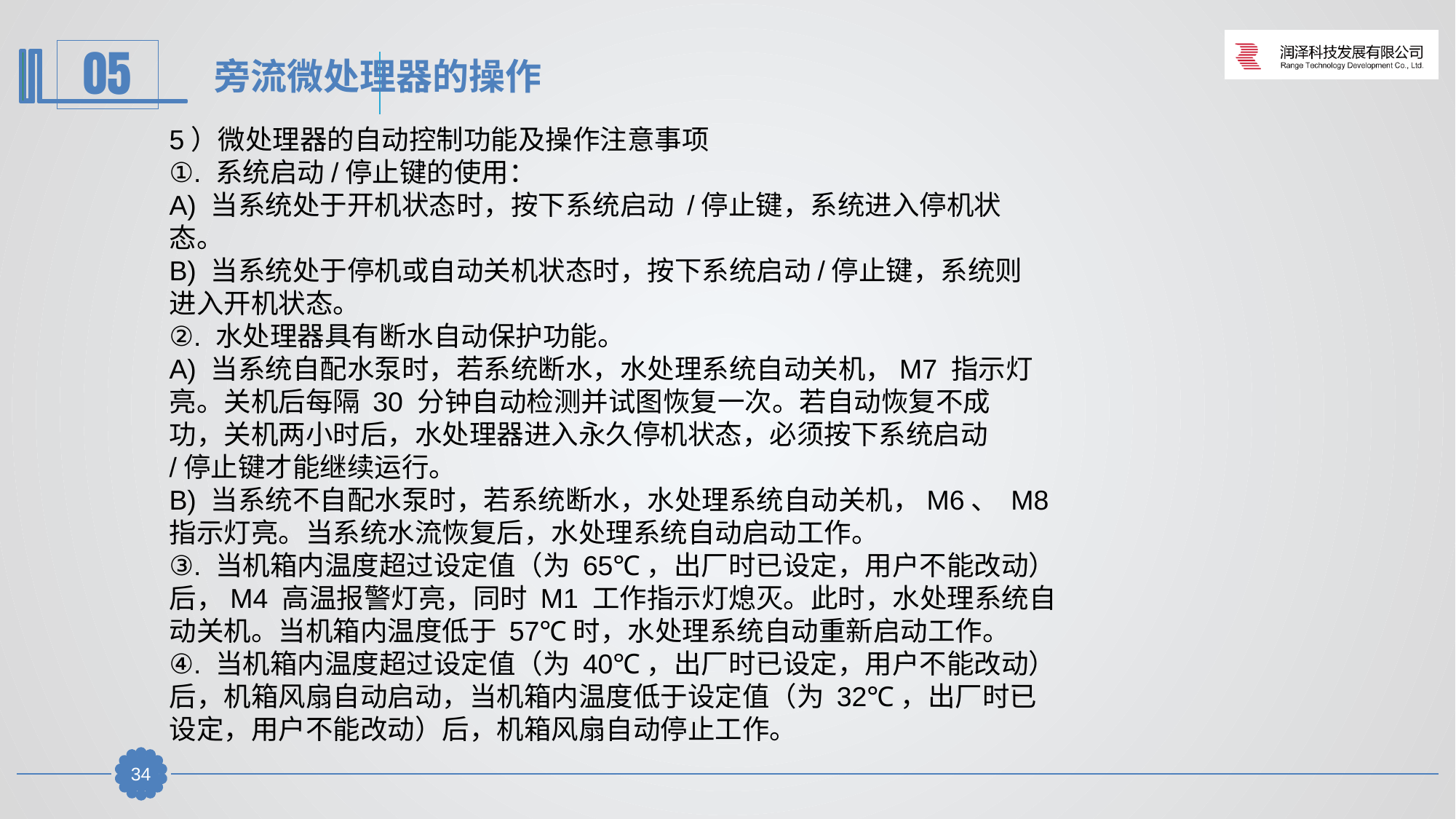

旁流微处理器的操作
5）微处理器的自动控制功能及操作注意事项
①. 系统启动/停止键的使用：
A) 当系统处于开机状态时，按下系统启动 /停止键，系统进入停机状
态。
B) 当系统处于停机或自动关机状态时，按下系统启动/停止键，系统则
进入开机状态。
②. 水处理器具有断水自动保护功能。
A) 当系统自配水泵时，若系统断水，水处理系统自动关机，M7 指示灯
亮。关机后每隔 30 分钟自动检测并试图恢复一次。若自动恢复不成
功，关机两小时后，水处理器进入永久停机状态，必须按下系统启动
/停止键才能继续运行。
B) 当系统不自配水泵时，若系统断水，水处理系统自动关机，M6、 M8
指示灯亮。当系统水流恢复后，水处理系统自动启动工作。
③. 当机箱内温度超过设定值（为 65℃，出厂时已设定，用户不能改动）
后，M4 高温报警灯亮，同时 M1 工作指示灯熄灭。此时，水处理系统自
动关机。当机箱内温度低于 57℃时，水处理系统自动重新启动工作。
④. 当机箱内温度超过设定值（为 40℃，出厂时已设定，用户不能改动）
后，机箱风扇自动启动，当机箱内温度低于设定值（为 32℃，出厂时已
设定，用户不能改动）后，机箱风扇自动停止工作。
34